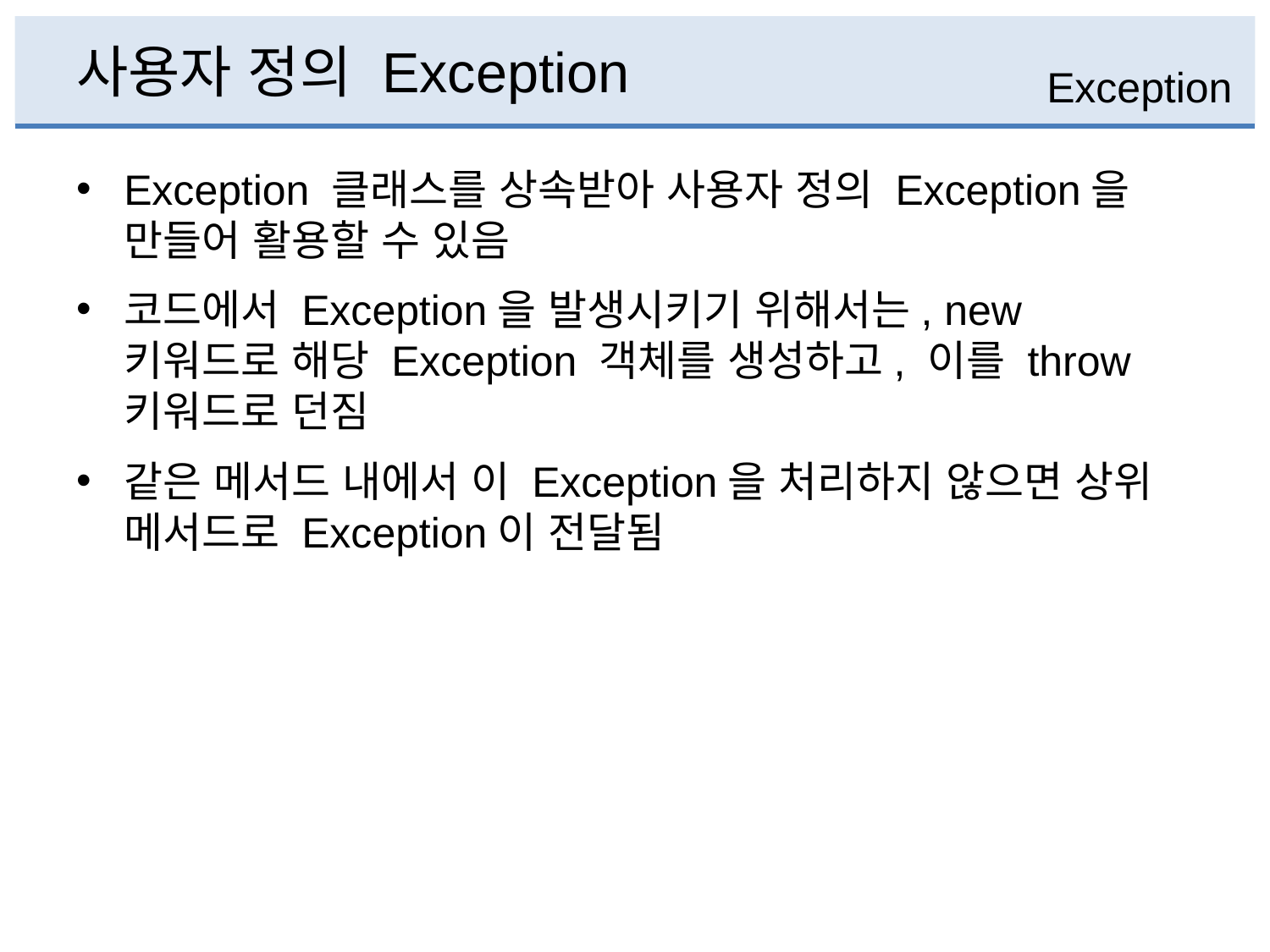

# 사용자 정의 Exception
Exception
Exception 클래스를 상속받아 사용자 정의 Exception을 만들어 활용할 수 있음
코드에서 Exception을 발생시키기 위해서는, new 키워드로 해당 Exception 객체를 생성하고, 이를 throw 키워드로 던짐
같은 메서드 내에서 이 Exception을 처리하지 않으면 상위 메서드로 Exception이 전달됨